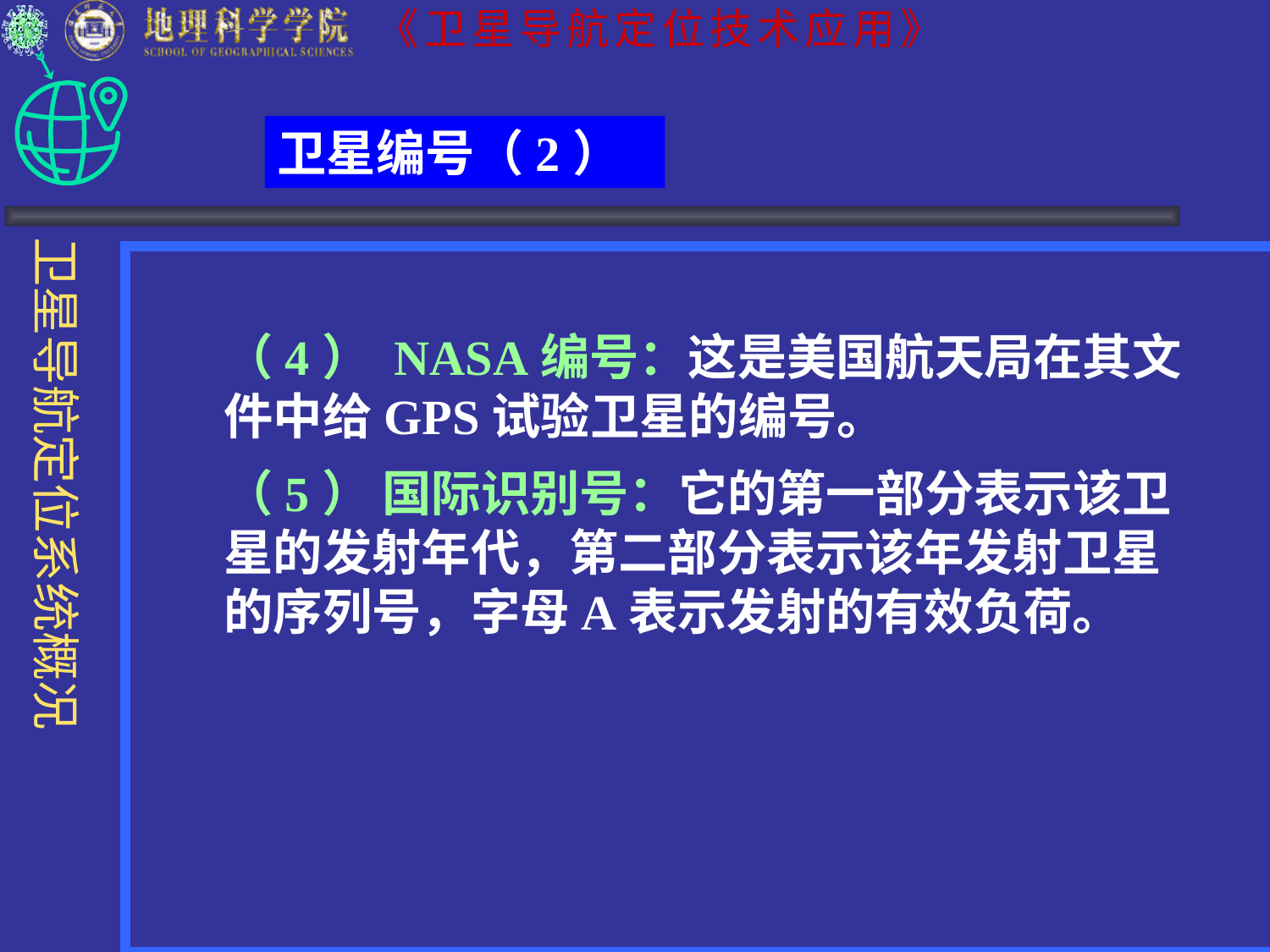

卫星编号（2）

（4） NASA编号：这是美国航天局在其文件中给GPS试验卫星的编号。
（5） 国际识别号：它的第一部分表示该卫星的发射年代，第二部分表示该年发射卫星的序列号，字母A表示发射的有效负荷。